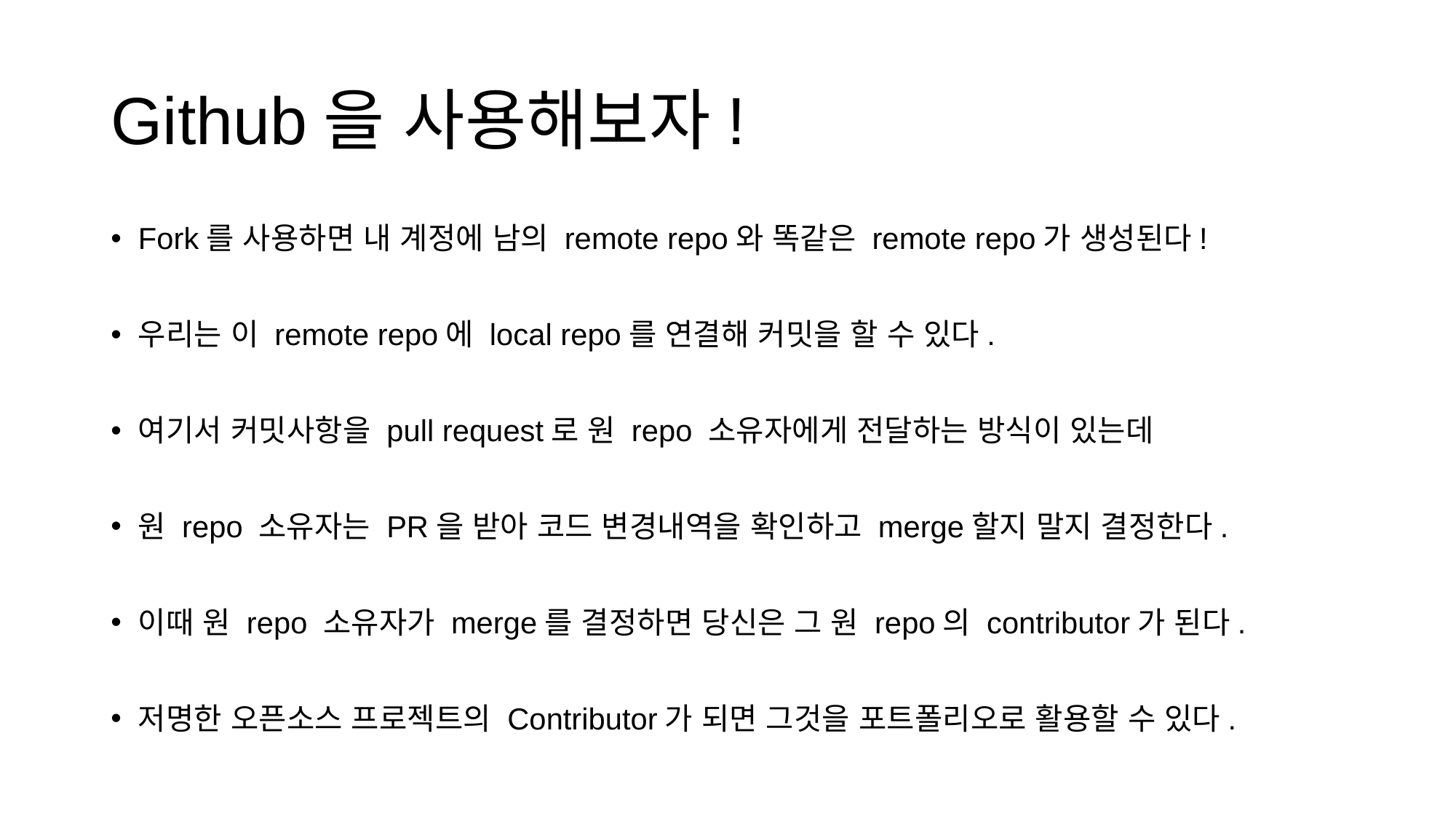

# Github을 사용해보자!
Fork를 사용하면 내 계정에 남의 remote repo와 똑같은 remote repo가 생성된다!

우리는 이 remote repo에 local repo를 연결해 커밋을 할 수 있다.

여기서 커밋사항을 pull request로 원 repo 소유자에게 전달하는 방식이 있는데

원 repo 소유자는 PR을 받아 코드 변경내역을 확인하고 merge할지 말지 결정한다.

이때 원 repo 소유자가 merge를 결정하면 당신은 그 원 repo의 contributor가 된다.

저명한 오픈소스 프로젝트의 Contributor가 되면 그것을 포트폴리오로 활용할 수 있다.